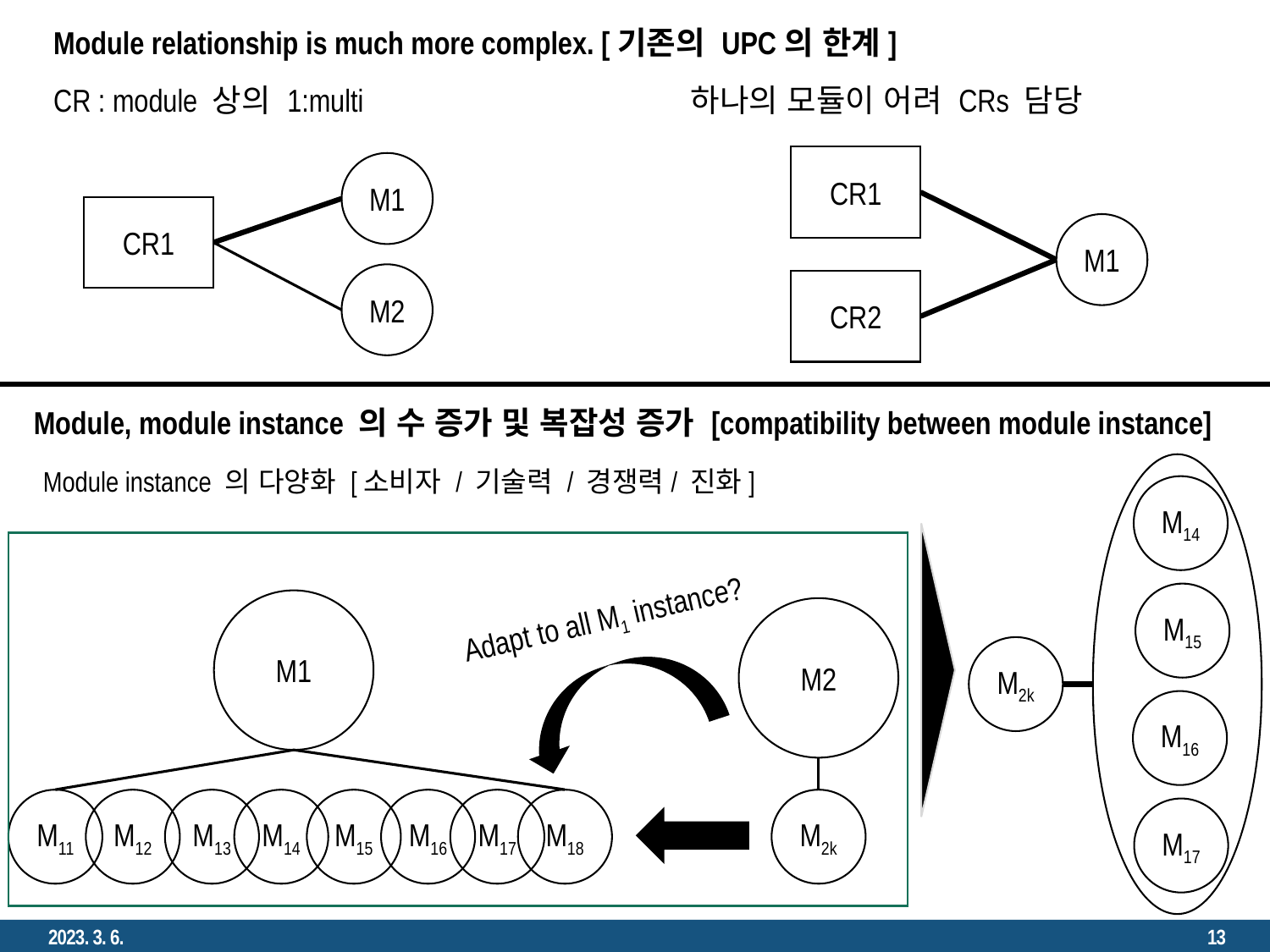

Module relationship is much more complex. [기존의 UPC의 한계]
CR : module 상의 1:multi
하나의 모듈이 어려 CRs 담당
CR1
M1
CR1
M1
M2
CR2
Module, module instance 의 수 증가 및 복잡성 증가 [compatibility between module instance]

Module instance 의 다양화 [소비자 / 기술력 / 경쟁력/ 진화]
M14

M15
Adapt to all M1 instance?
M1
M2
M11
M12
M13
M14
M15
M16
M17
M18
M2k
M2k

M16
M17

2023. 3. 6.
13